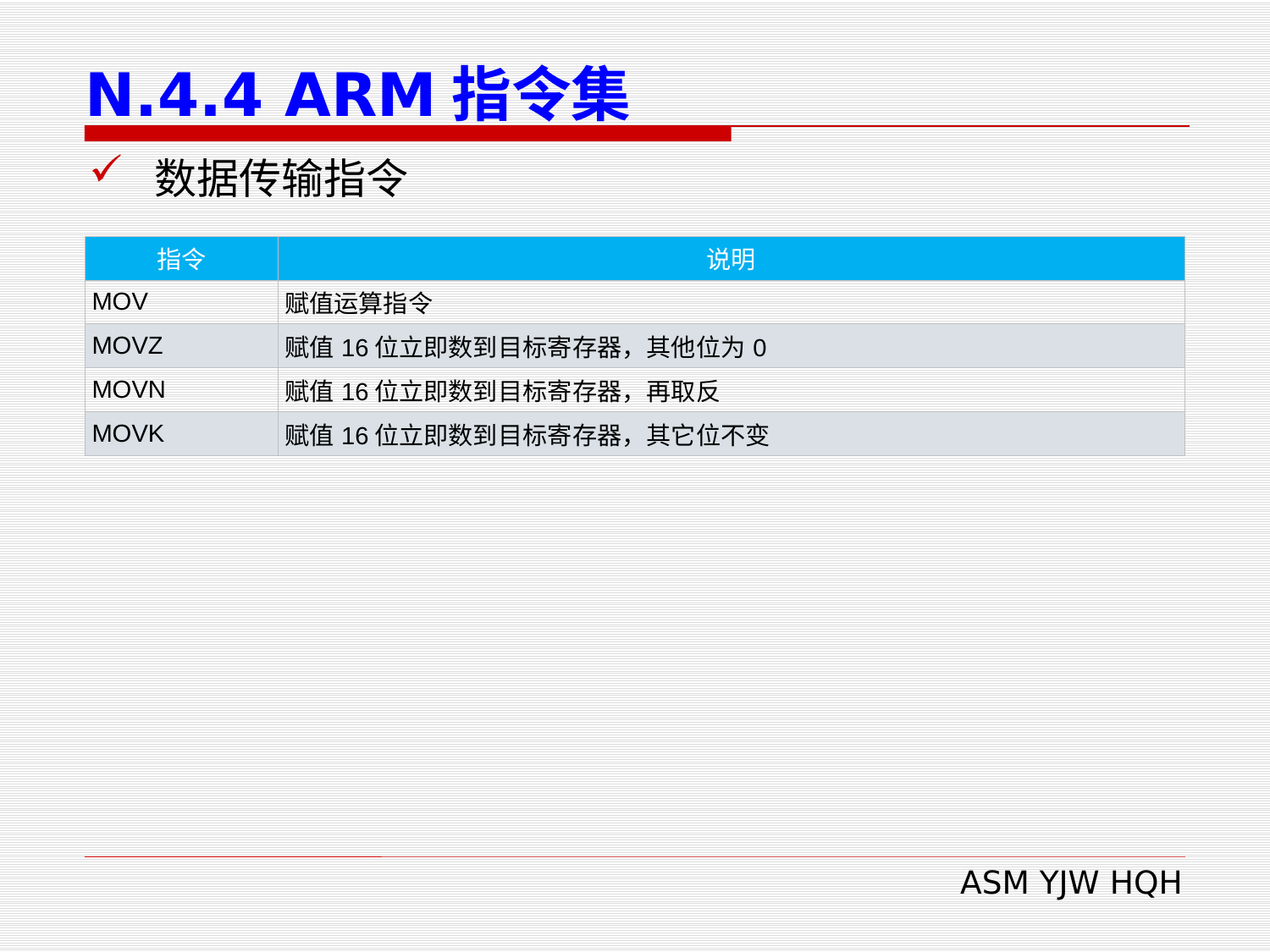

# N.4.4 ARM指令集
数据传输指令
| 指令 | 说明 |
| --- | --- |
| MOV | 赋值运算指令 |
| MOVZ | 赋值16位立即数到目标寄存器，其他位为0 |
| MOVN | 赋值16位立即数到目标寄存器，再取反 |
| MOVK | 赋值16位立即数到目标寄存器，其它位不变 |